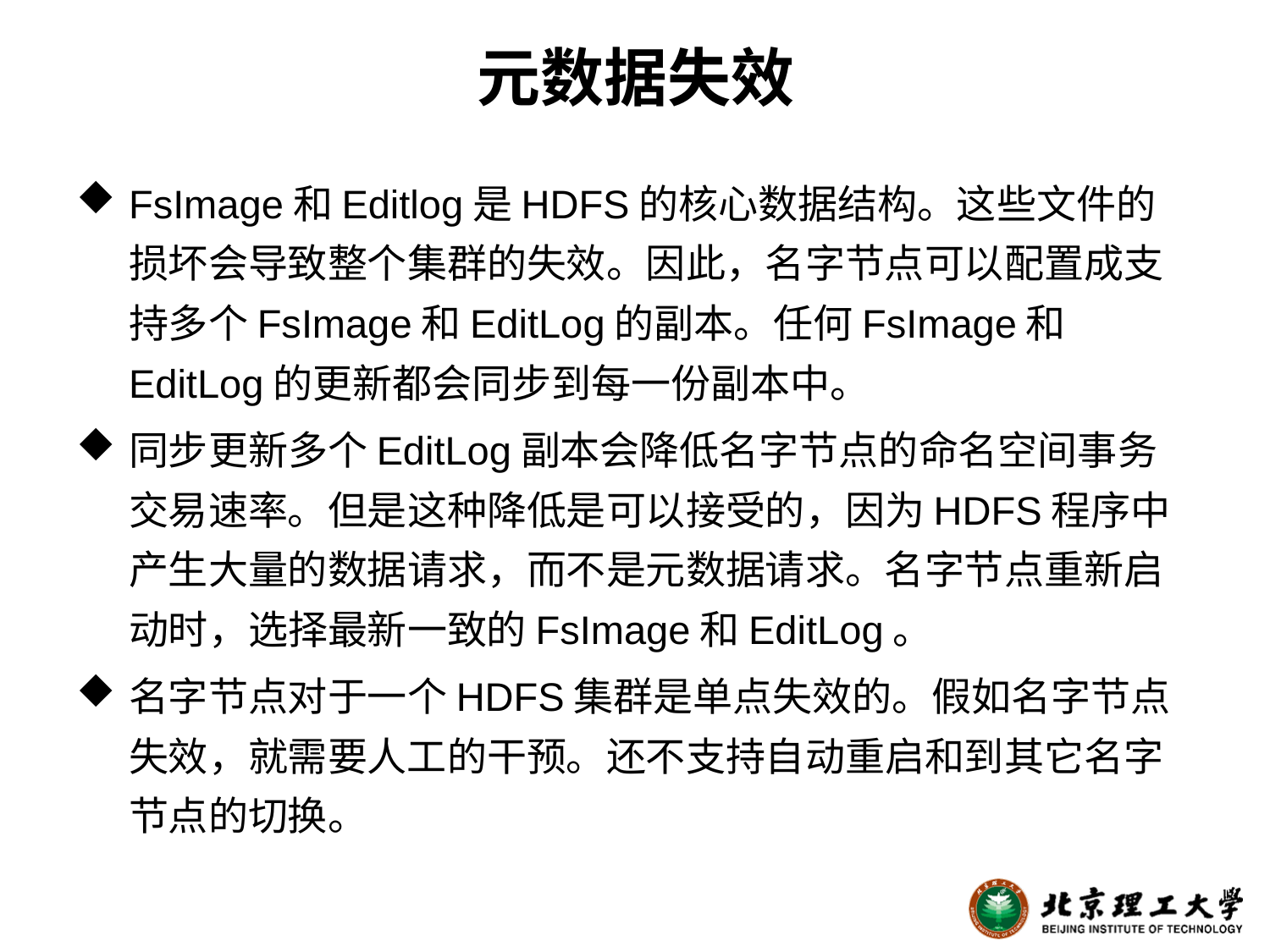

# 元数据失效
FsImage和Editlog是HDFS的核心数据结构。这些文件的损坏会导致整个集群的失效。因此，名字节点可以配置成支持多个FsImage和EditLog的副本。任何FsImage和EditLog的更新都会同步到每一份副本中。
同步更新多个EditLog副本会降低名字节点的命名空间事务交易速率。但是这种降低是可以接受的，因为HDFS程序中产生大量的数据请求，而不是元数据请求。名字节点重新启动时，选择最新一致的FsImage和EditLog。
名字节点对于一个HDFS集群是单点失效的。假如名字节点失效，就需要人工的干预。还不支持自动重启和到其它名字节点的切换。